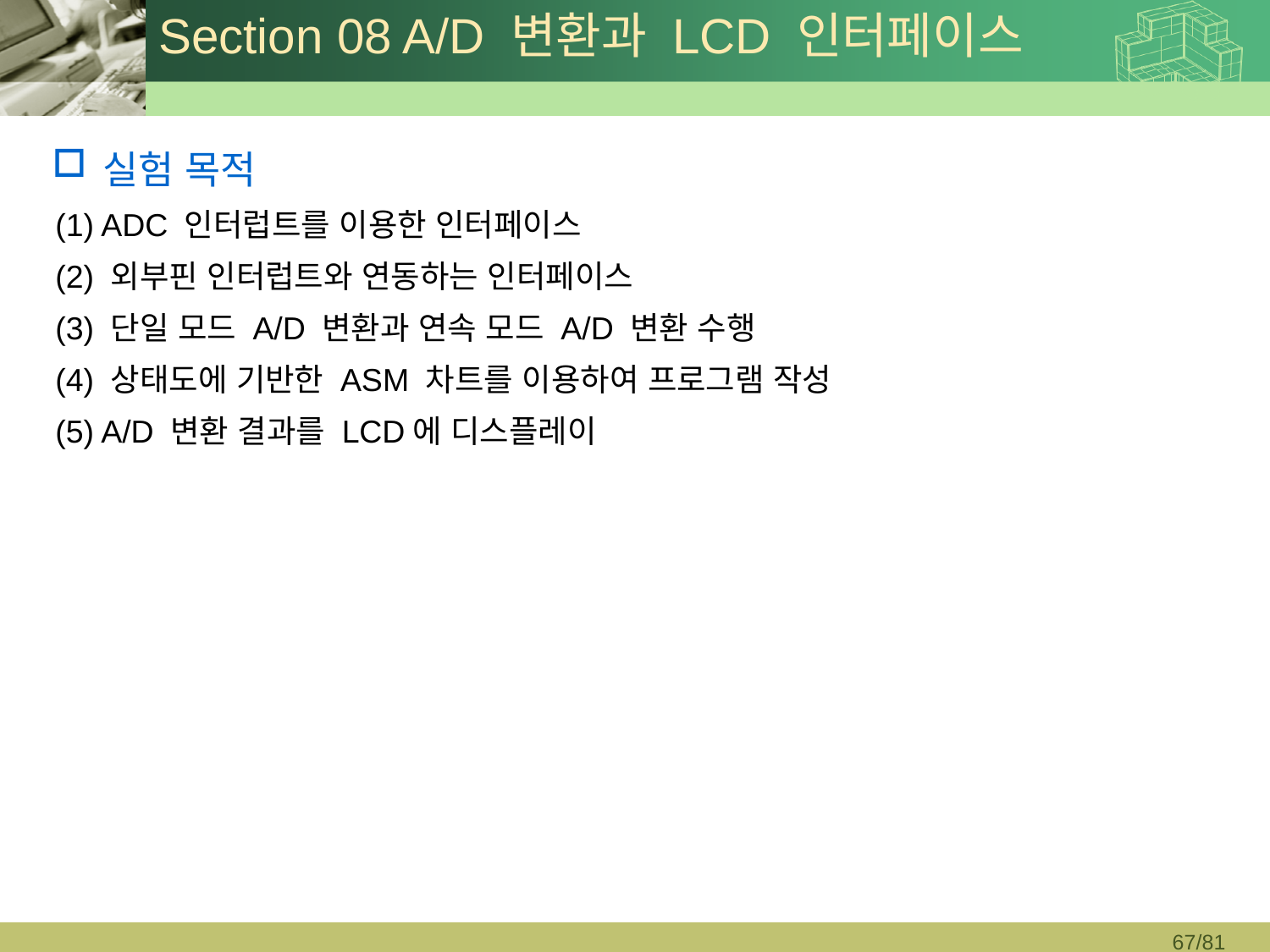

# Section 08 A/D 변환과 LCD 인터페이스
실험 목적
(1) ADC 인터럽트를 이용한 인터페이스
(2) 외부핀 인터럽트와 연동하는 인터페이스
(3) 단일 모드 A/D 변환과 연속 모드 A/D 변환 수행
(4) 상태도에 기반한 ASM 차트를 이용하여 프로그램 작성
(5) A/D 변환 결과를 LCD에 디스플레이